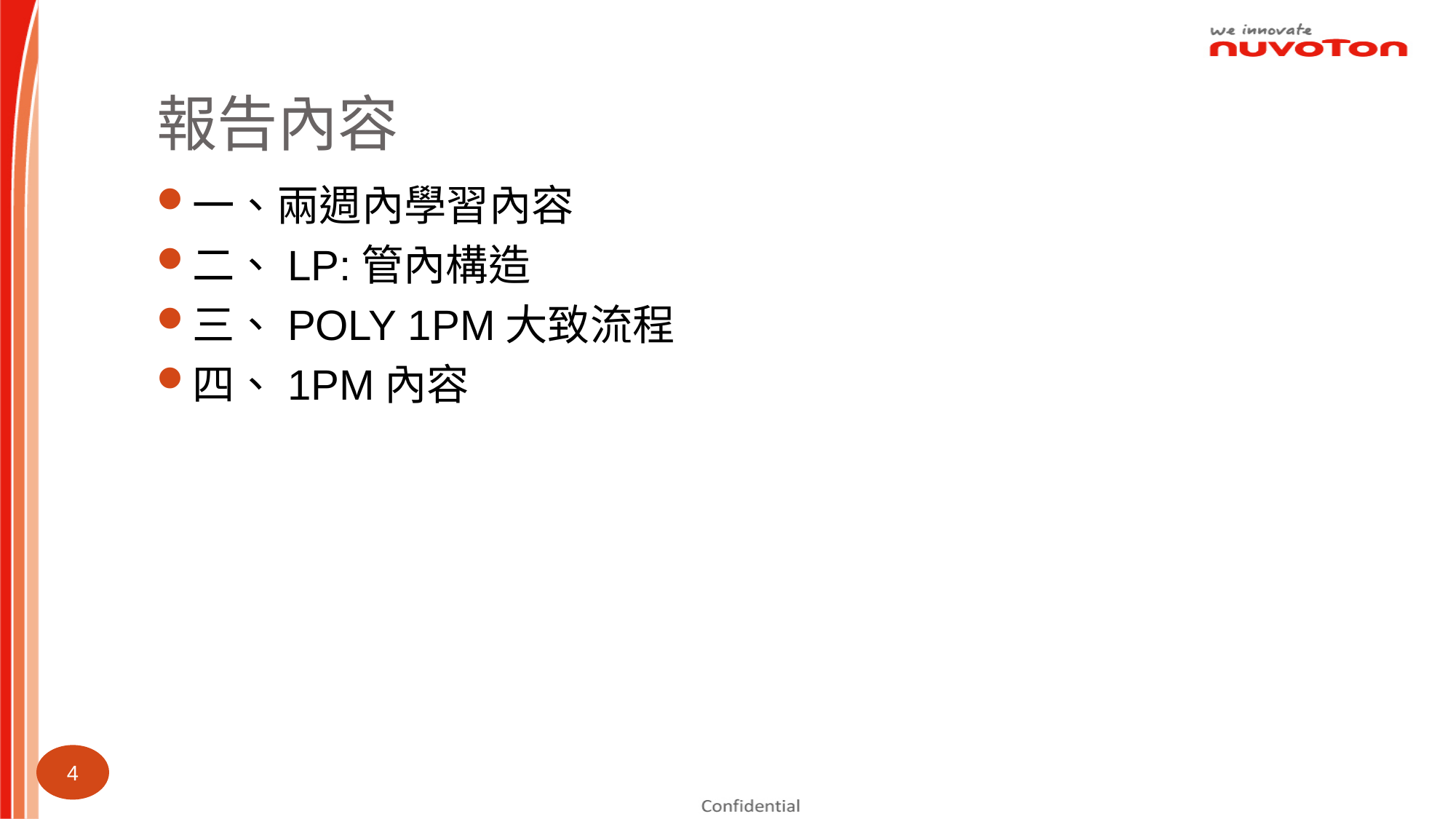

# 報告內容
一、兩週內學習內容
二、LP:管內構造
三、POLY 1PM大致流程
四、1PM內容

4